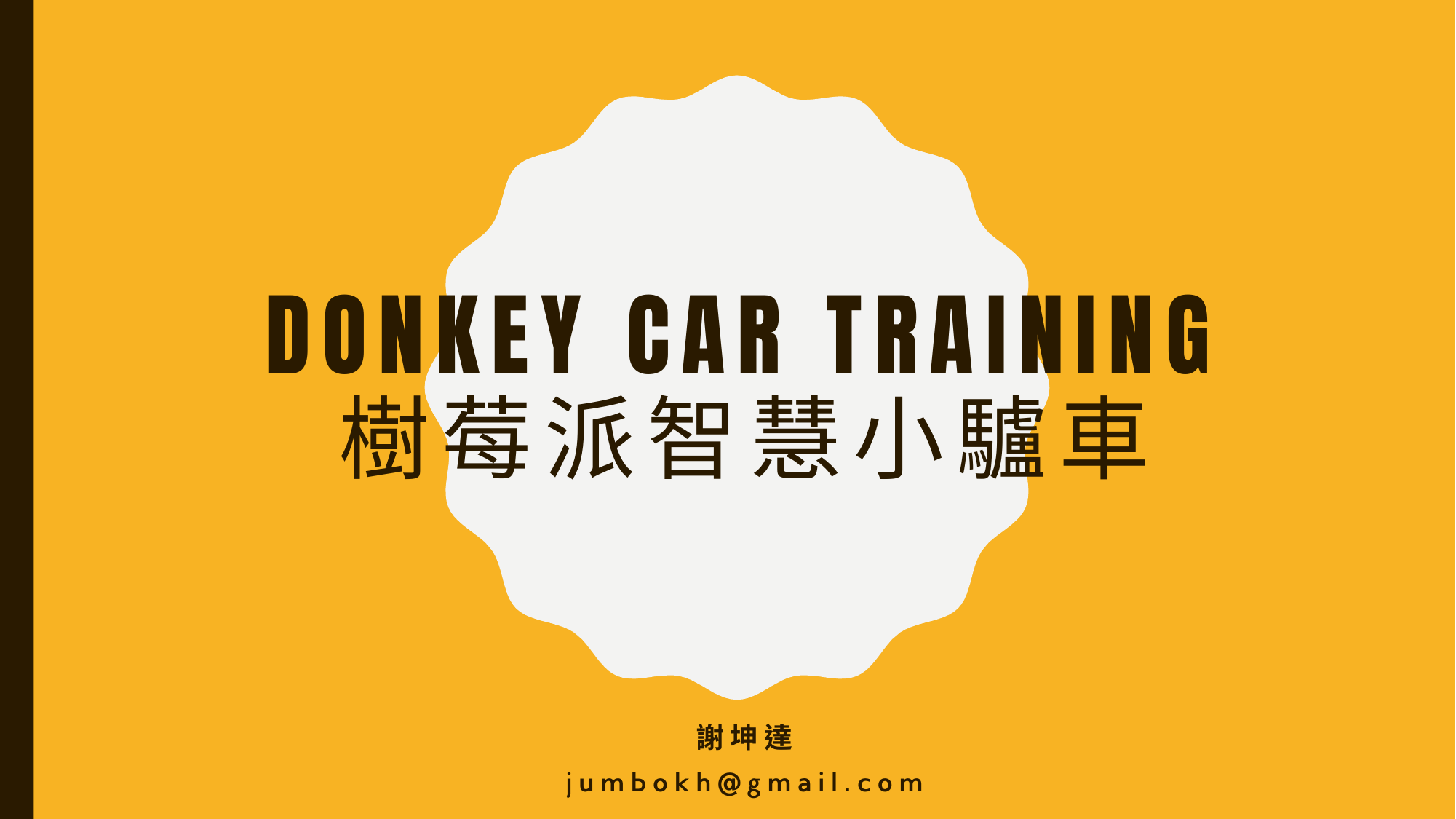

# Donkey Car Training 樹莓派智慧小驢車
謝坤達
jumbokh@gmail.com